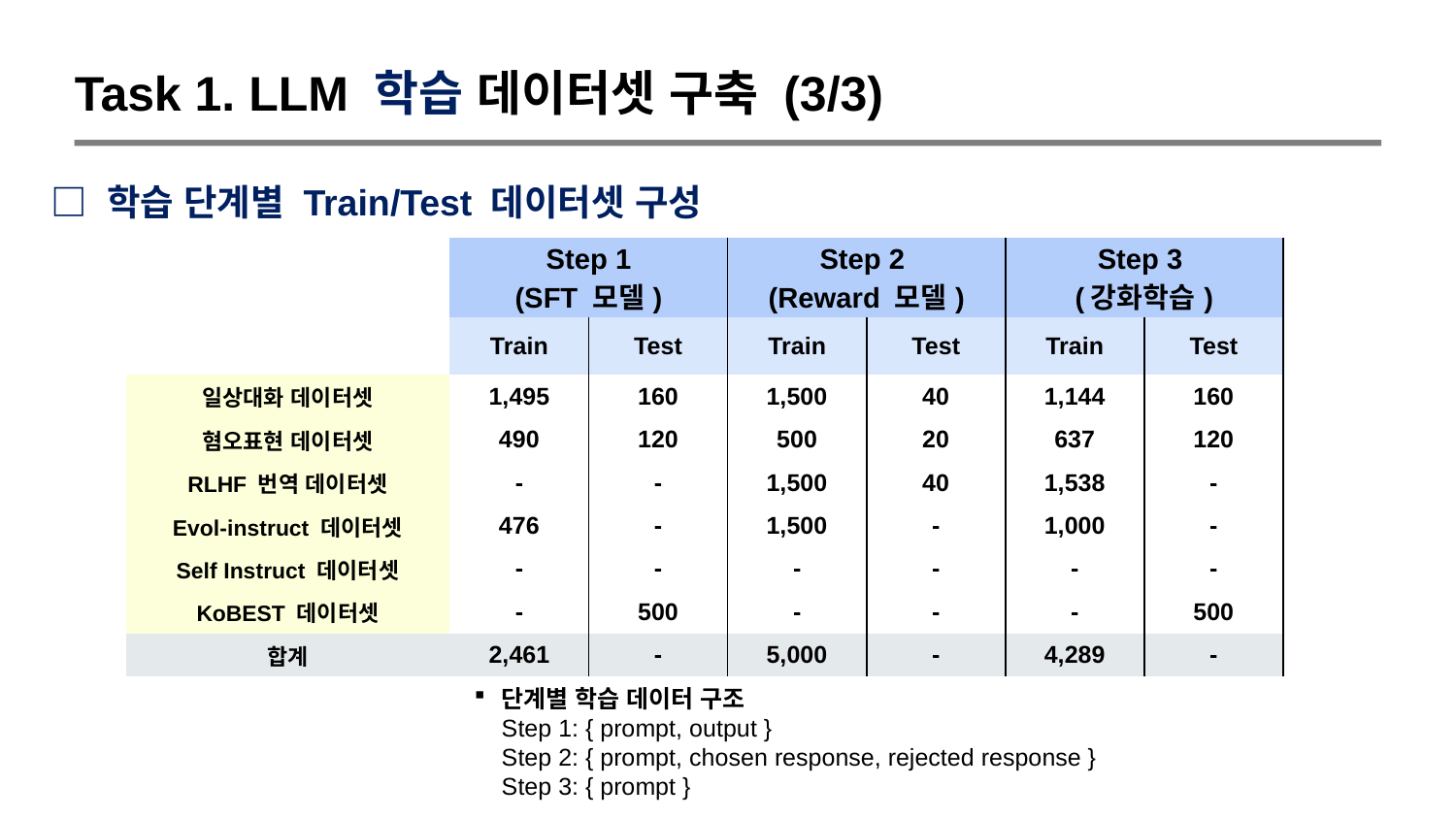

Task 1. LLM 학습 데이터셋 구축 (3/3)
□ 학습 단계별 Train/Test 데이터셋 구성
|  | Step 1 (SFT 모델) |  | Step 2 (Reward 모델) |  | Step 3 (강화학습) |  |
| --- | --- | --- | --- | --- | --- | --- |
|  | Train | Test | Train | Test | Train | Test |
| 일상대화 데이터셋 | 1,495 | 160 | 1,500 | 40 | 1,144 | 160 |
| 혐오표현 데이터셋 | 490 | 120 | 500 | 20 | 637 | 120 |
| RLHF 번역 데이터셋 | - | - | 1,500 | 40 | 1,538 | - |
| Evol-instruct 데이터셋 | 476 | - | 1,500 | - | 1,000 | - |
| Self Instruct 데이터셋 | - | - | - | - | - | - |
| KoBEST 데이터셋 | - | 500 | - | - | - | 500 |
| 합계 | 2,461 | - | 5,000 | - | 4,289 | - |
단계별 학습 데이터 구조
Step 1: { prompt, output }
Step 2: { prompt, chosen response, rejected response }
Step 3: { prompt }